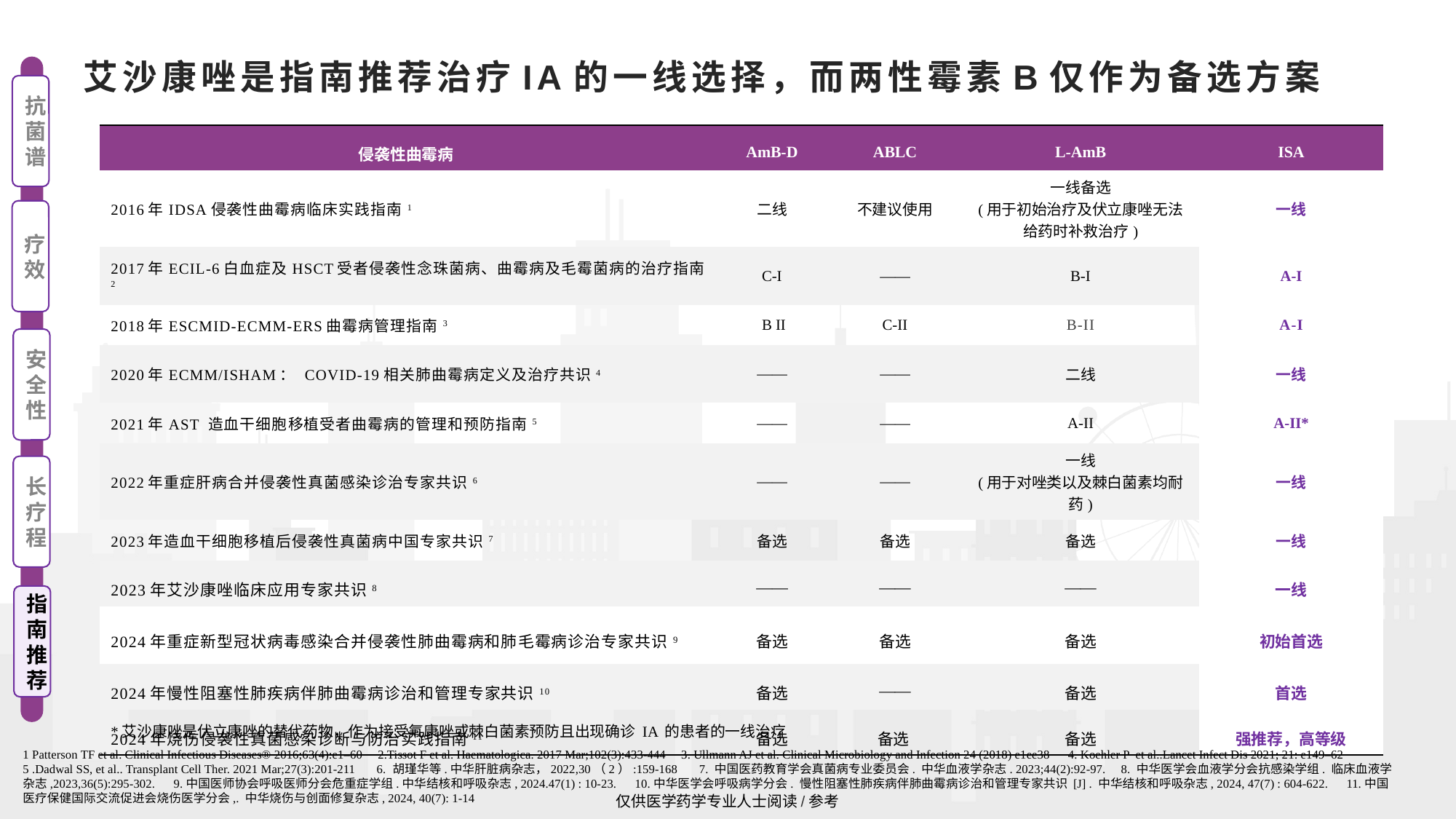

# 艾沙康唑是指南推荐治疗IA的一线选择，而两性霉素B仅作为备选方案
疗效
安全性
抗菌谱

长疗程
指南推荐
| 侵袭性曲霉病 | AmB-D | ABLC | L-AmB | ISA |
| --- | --- | --- | --- | --- |
| 2016年IDSA侵袭性曲霉病临床实践指南1 | 二线 | 不建议使用 | 一线备选 (用于初始治疗及伏立康唑无法给药时补救治疗) | 一线 |
| 2017年ECIL-6白血症及HSCT受者侵袭性念珠菌病、曲霉病及毛霉菌病的治疗指南2 | C-I | —— | B-I | A-I |
| 2018年ESCMID-ECMM-ERS曲霉病管理指南3 | B II | C-II | B-II | A-I |
| 2020年ECMM/ISHAM： COVID-19相关肺曲霉病定义及治疗共识4 | —— | —— | 二线 | 一线 |
| 2021年AST 造血干细胞移植受者曲霉病的管理和预防指南5 | —— | —— | A-II | A-II\* |
| 2022年重症肝病合并侵袭性真菌感染诊治专家共识6 | —— | —— | 一线 (用于对唑类以及棘白菌素均耐药) | 一线 |
| 2023年造血干细胞移植后侵袭性真菌病中国专家共识7 | 备选 | 备选 | 备选 | 一线 |
| 2023年艾沙康唑临床应用专家共识8 | —— | —— | —— | 一线 |
| 2024年重症新型冠状病毒感染合并侵袭性肺曲霉病和肺毛霉病诊治专家共识9 | 备选 | 备选 | 备选 | 初始首选 |
| 2024年慢性阻塞性肺疾病伴肺曲霉病诊治和管理专家共识10 | 备选 | —— | 备选 | 首选 |
| 2024年烧伤侵袭性真菌感染诊断与防治实践指南11 | 备选 | 备选 | 备选 | 强推荐，高等级 |
*艾沙康唑是伏立康唑的替代药物，作为接受氟康唑或棘白菌素预防且出现确诊 IA 的患者的一线治疗
1 Patterson TF et al. Clinical Infectious Diseases® 2016;63(4):e1–60     2.Tissot F et al. Haematologica. 2017 Mar;102(3):433-444     3. Ullmann AJ et al. Clinical Microbiology and Infection 24 (2018) e1ee38      4. Koehler P  et al..Lancet Infect Dis 2021; 21: e149–62    5 .Dadwal SS, et al.. Transplant Cell Ther. 2021 Mar;27(3):201-211       6. 胡瑾华等.中华肝脏病杂志，2022,30（2）:159-168       7. 中国医药教育学会真菌病专业委员会. 中华血液学杂志. 2023;44(2):92-97.     8. 中华医学会血液学分会抗感染学组. 临床血液学杂志,2023,36(5):295-302.      9.中国医师协会呼吸医师分会危重症学组.中华结核和呼吸杂志, 2024.47(1) : 10-23.      10.中华医学会呼吸病学分会. 慢性阻塞性肺疾病伴肺曲霉病诊治和管理专家共识 [J] . 中华结核和呼吸杂志, 2024, 47(7) : 604-622.      11.中国医疗保健国际交流促进会烧伤医学分会,. 中华烧伤与创面修复杂志, 2024, 40(7): 1-14
仅供医学药学专业人士阅读/参考